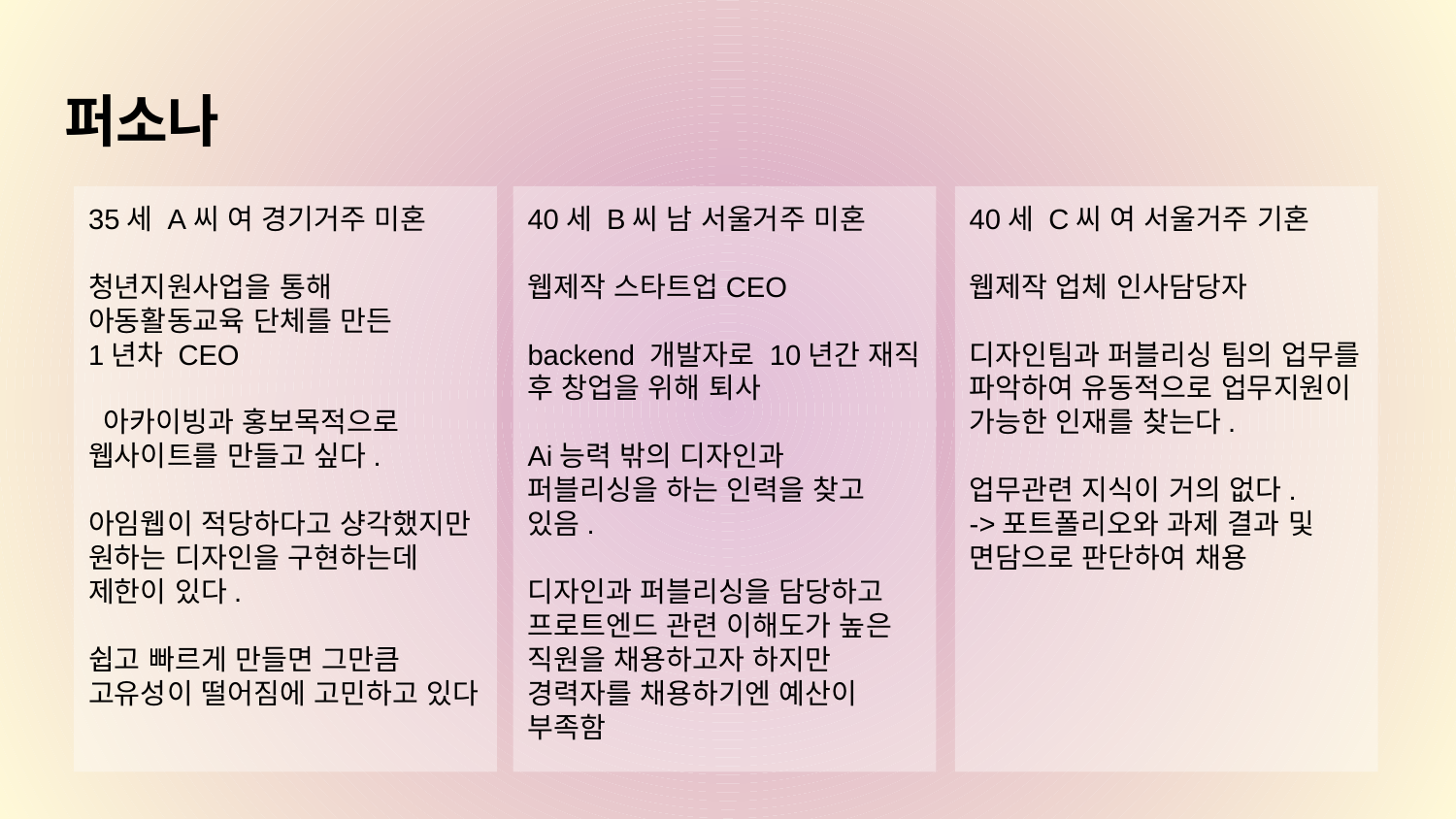

# 퍼소나
35세 A씨 여 경기거주 미혼

청년지원사업을 통해 아동활동교육 단체를 만든
1년차 CEO

 아카이빙과 홍보목적으로 웹사이트를 만들고 싶다.

아임웹이 적당하다고 샹각했지만 원하는 디자인을 구현하는데 제한이 있다.

쉽고 빠르게 만들면 그만큼 고유성이 떨어짐에 고민하고 있다

40세 B씨 남 서울거주 미혼

웹제작 스타트업CEO

backend 개발자로 10년간 재직 후 창업을 위해 퇴사

Ai능력 밖의 디자인과 퍼블리싱을 하는 인력을 찾고 있음.

디자인과 퍼블리싱을 담당하고 프로트엔드 관련 이해도가 높은 직원을 채용하고자 하지만 경력자를 채용하기엔 예산이 부족함

40세 C씨 여 서울거주 기혼

웹제작 업체 인사담당자

디자인팀과 퍼블리싱 팀의 업무를 파악하여 유동적으로 업무지원이 가능한 인재를 찾는다.

업무관련 지식이 거의 없다.
->포트폴리오와 과제 결과 및 면담으로 판단하여 채용